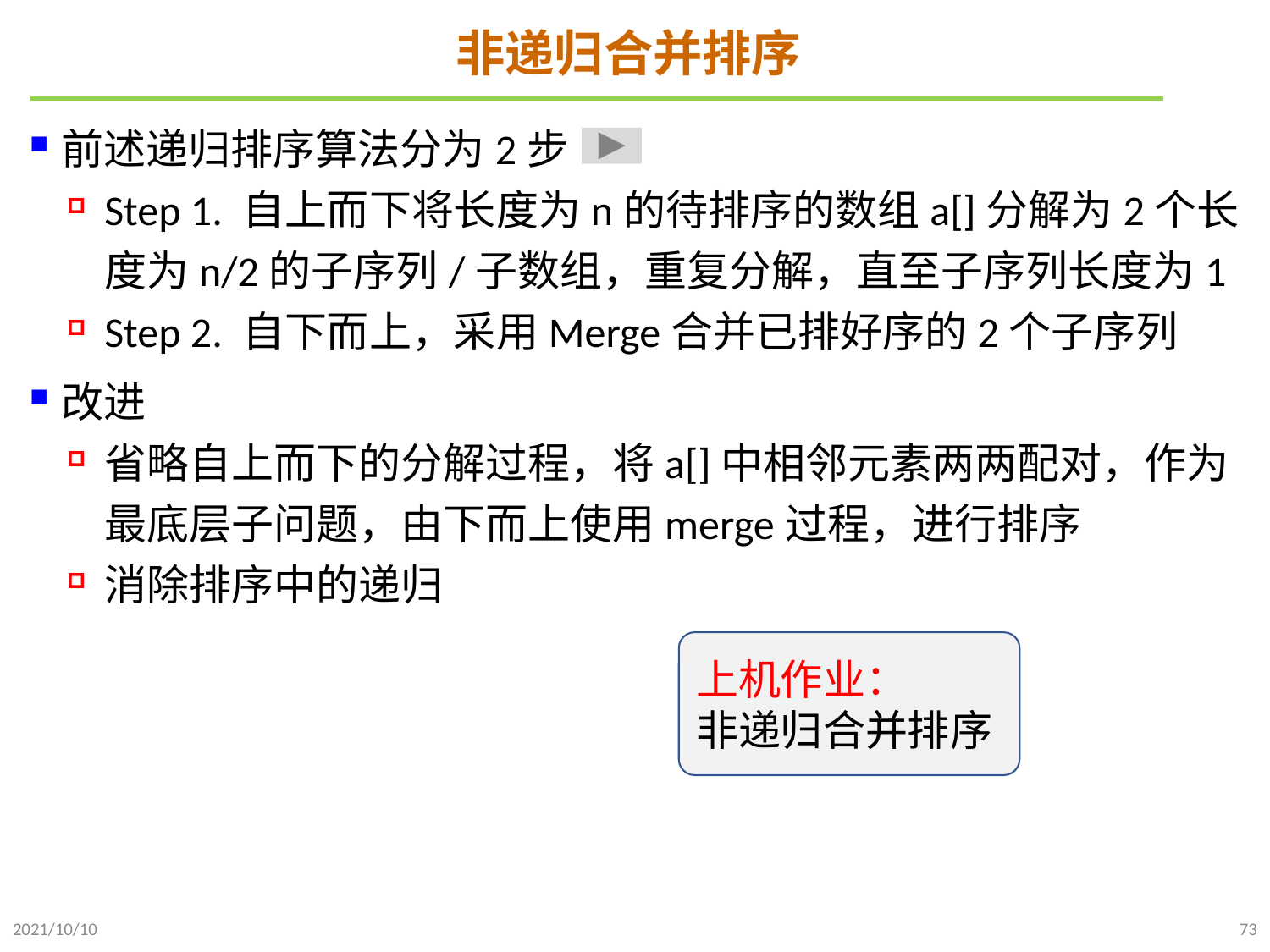

# 非递归合并排序
前述递归排序算法分为2步
Step 1. 自上而下将长度为n的待排序的数组a[]分解为2个长度为n/2的子序列/子数组，重复分解，直至子序列长度为1
Step 2. 自下而上，采用Merge合并已排好序的2个子序列
改进
省略自上而下的分解过程，将a[]中相邻元素两两配对，作为最底层子问题，由下而上使用merge过程，进行排序
消除排序中的递归

上机作业：
非递归合并排序

2021/10/10
73